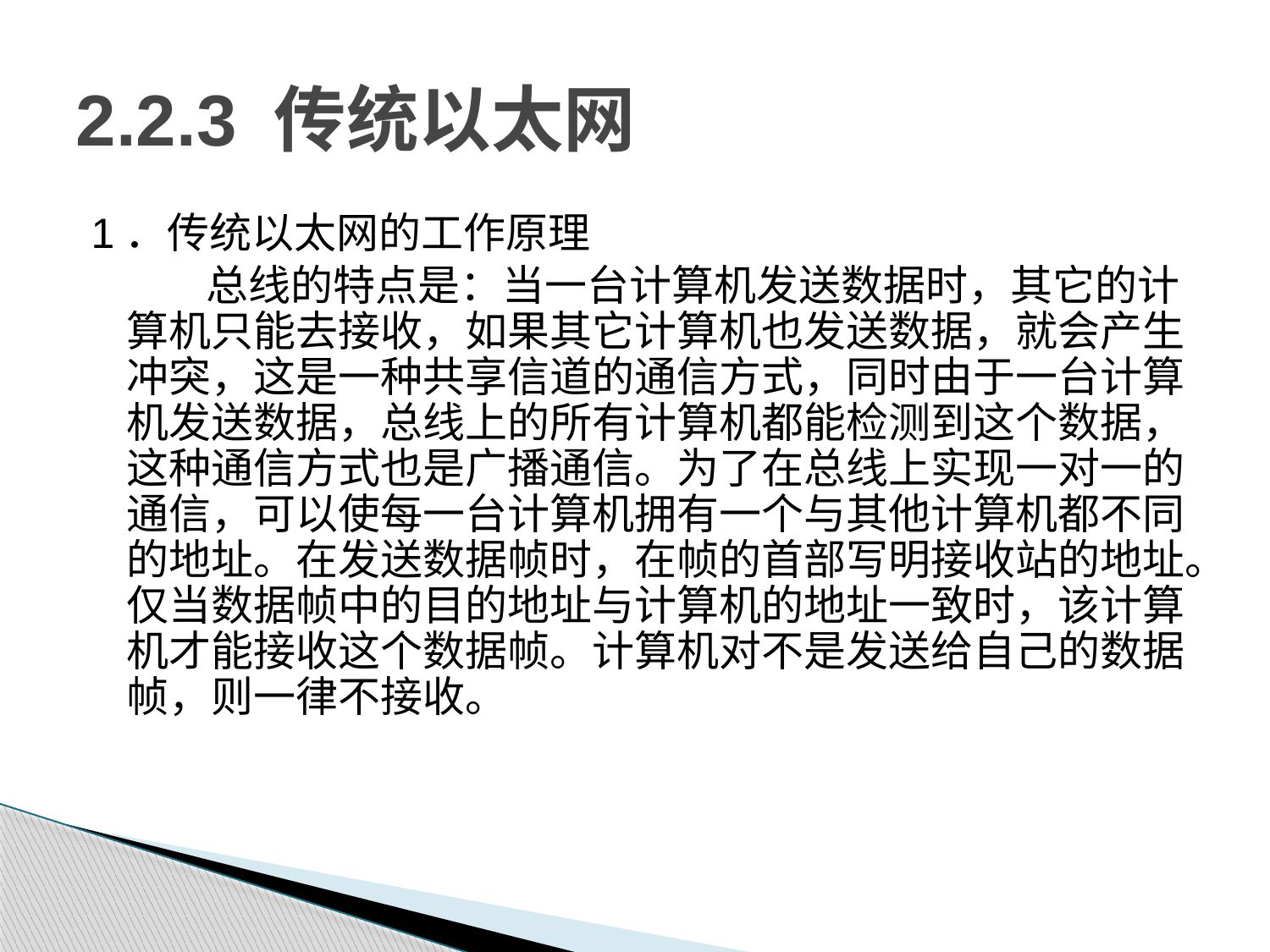

# 2.2.3 传统以太网
1．传统以太网的工作原理
           总线的特点是：当一台计算机发送数据时，其它的计算机只能去接收，如果其它计算机也发送数据，就会产生冲突，这是一种共享信道的通信方式，同时由于一台计算机发送数据，总线上的所有计算机都能检测到这个数据，这种通信方式也是广播通信。为了在总线上实现一对一的通信，可以使每一台计算机拥有一个与其他计算机都不同的地址。在发送数据帧时，在帧的首部写明接收站的地址。仅当数据帧中的目的地址与计算机的地址一致时，该计算机才能接收这个数据帧。计算机对不是发送给自己的数据帧，则一律不接收。